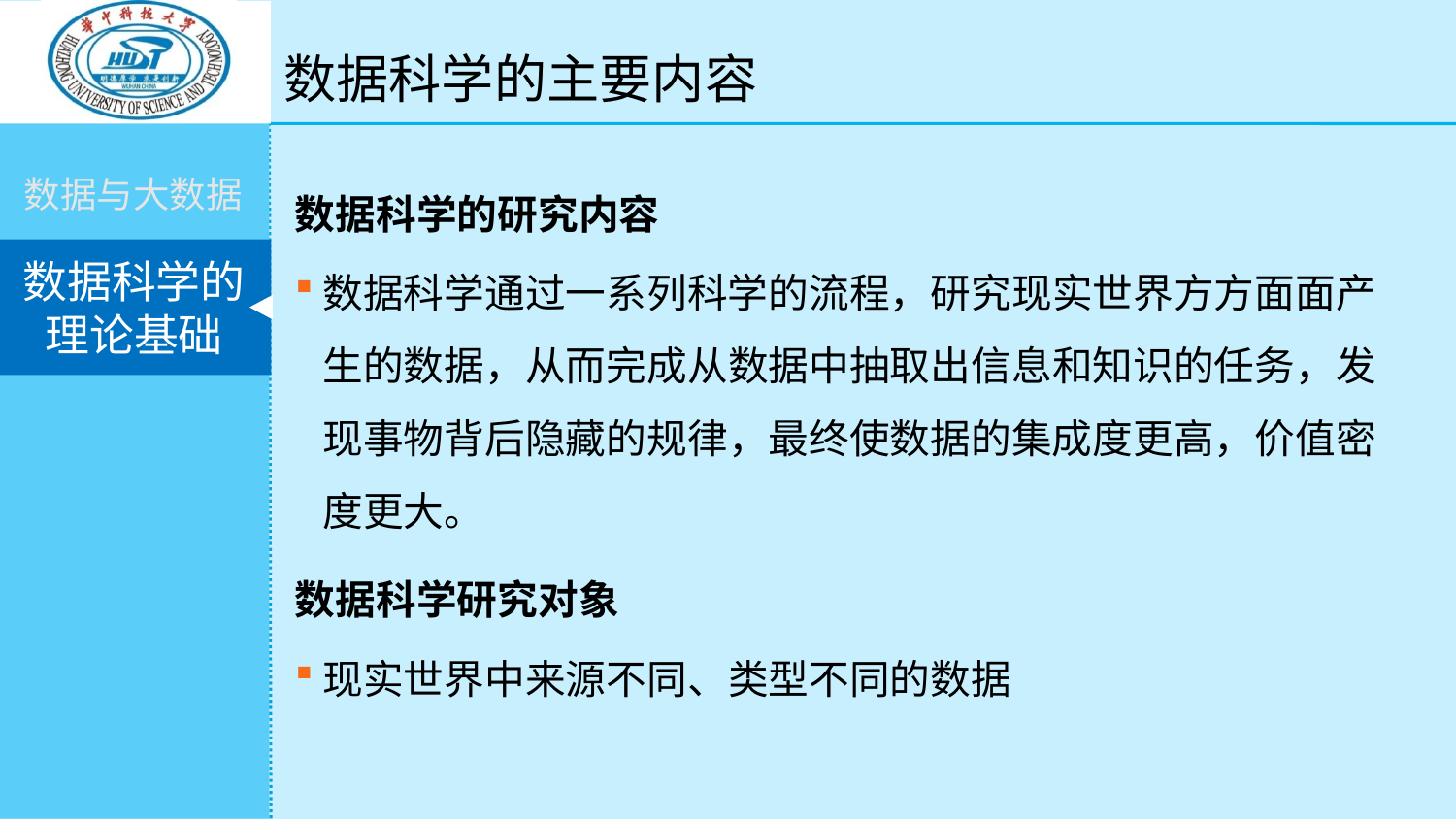

数据科学的主要内容
数据科学的研究内容
数据科学通过一系列科学的流程，研究现实世界方方面面产生的数据，从而完成从数据中抽取出信息和知识的任务，发现事物背后隐藏的规律，最终使数据的集成度更高，价值密度更大。
数据科学研究对象
现实世界中来源不同、类型不同的数据